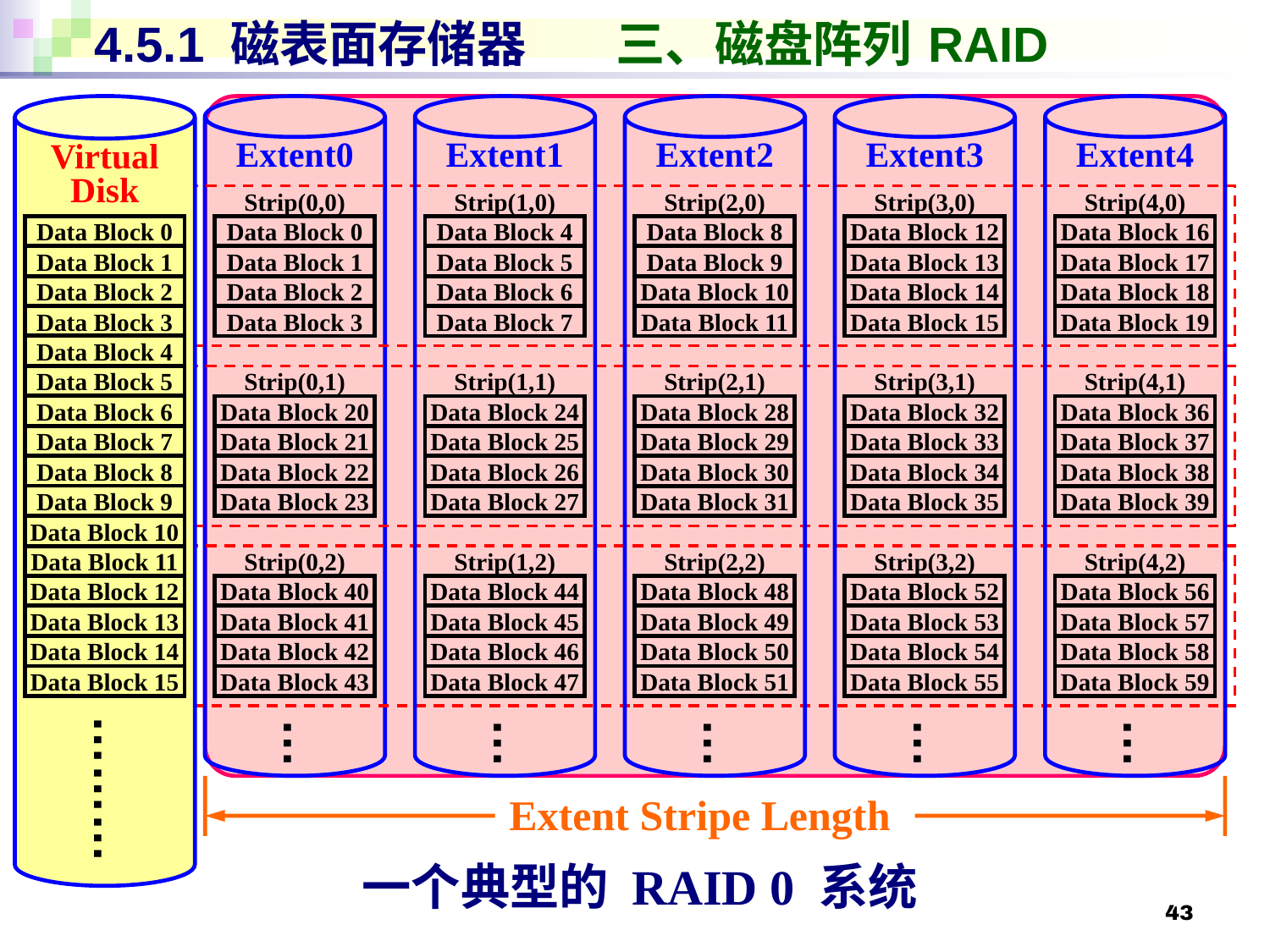

# 4.5.1 磁表面存储器        三、磁盘阵列 RAID

Virtual Disk
Data Block 0
Data Block 1
Data Block 2
Data Block 3
Data Block 4
Data Block 5
Data Block 6
Data Block 7
Data Block 8
Data Block 9
Data Block 10
Data Block 11
Data Block 12
Data Block 13
Data Block 14
Data Block 15
………

Extent0
Extent1
Extent2
Extent3
Extent4
Strip0

Strip(0,0)
Strip(1,0)
Strip(2,0)
Strip(3,0)
Strip(4,0)
Data Block 0
Data Block 4
Data Block 8
Data Block 12
Data Block 16
Depth
Data Block 1
Data Block 5
Data Block 9
Data Block 13
Data Block 17
Data Block 2
Data Block 6
Data Block 10
Data Block 14
Data Block 18

Data Block 3
Data Block 7
Data Block 11
Data Block 15
Data Block 19
Strip1

Strip(0,1)
Strip(1,1)
Strip(2,1)
Strip(3,1)
Strip(4,1)
Data Block 20
Data Block 24
Data Block 28
Data Block 32
Data Block 36
Depth
Data Block 21
Data Block 25
Data Block 29
Data Block 33
Data Block 37
Data Block 22
Data Block 26
Data Block 30
Data Block 34
Data Block 38

Data Block 23
Data Block 27
Data Block 31
Data Block 35
Data Block 39
Strip2

Strip(0,2)
Strip(1,2)
Strip(2,2)
Strip(3,2)
Strip(4,2)
Data Block 40
Data Block 44
Data Block 48
Data Block 52
Data Block 56
Depth
Data Block 41
Data Block 45
Data Block 49
Data Block 53
Data Block 57
Data Block 42
Data Block 46
Data Block 50
Data Block 54
Data Block 58

Data Block 43
Data Block 47
Data Block 51
Data Block 55
Data Block 59

…
…
…
…
…

Extent Stripe Length
一个典型的 RAID 0 系统
43